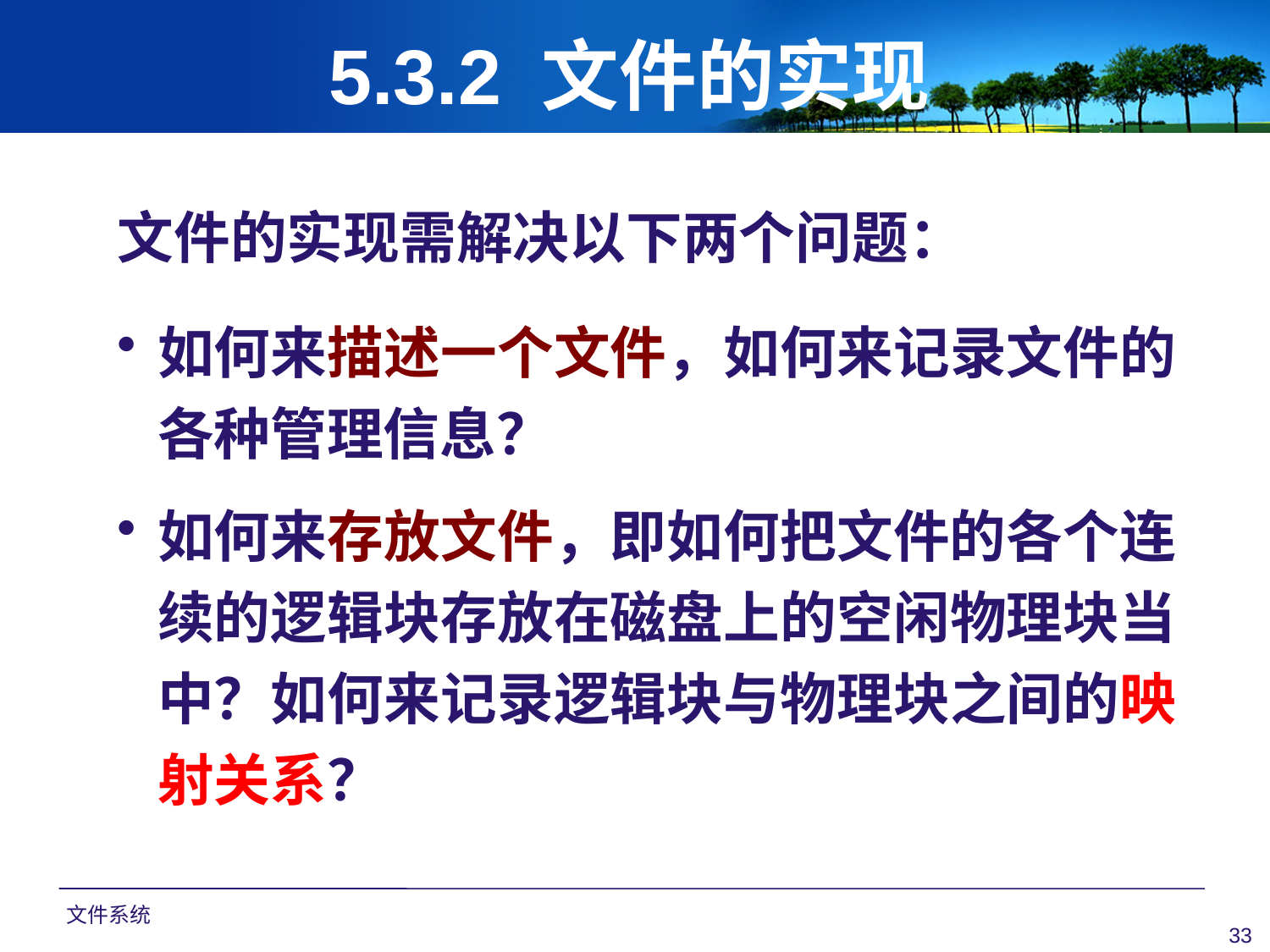

# 5.3.2 文件的实现
文件的实现需解决以下两个问题：
如何来描述一个文件，如何来记录文件的各种管理信息？
如何来存放文件，即如何把文件的各个连续的逻辑块存放在磁盘上的空闲物理块当中？如何来记录逻辑块与物理块之间的映射关系？
文件系统
33